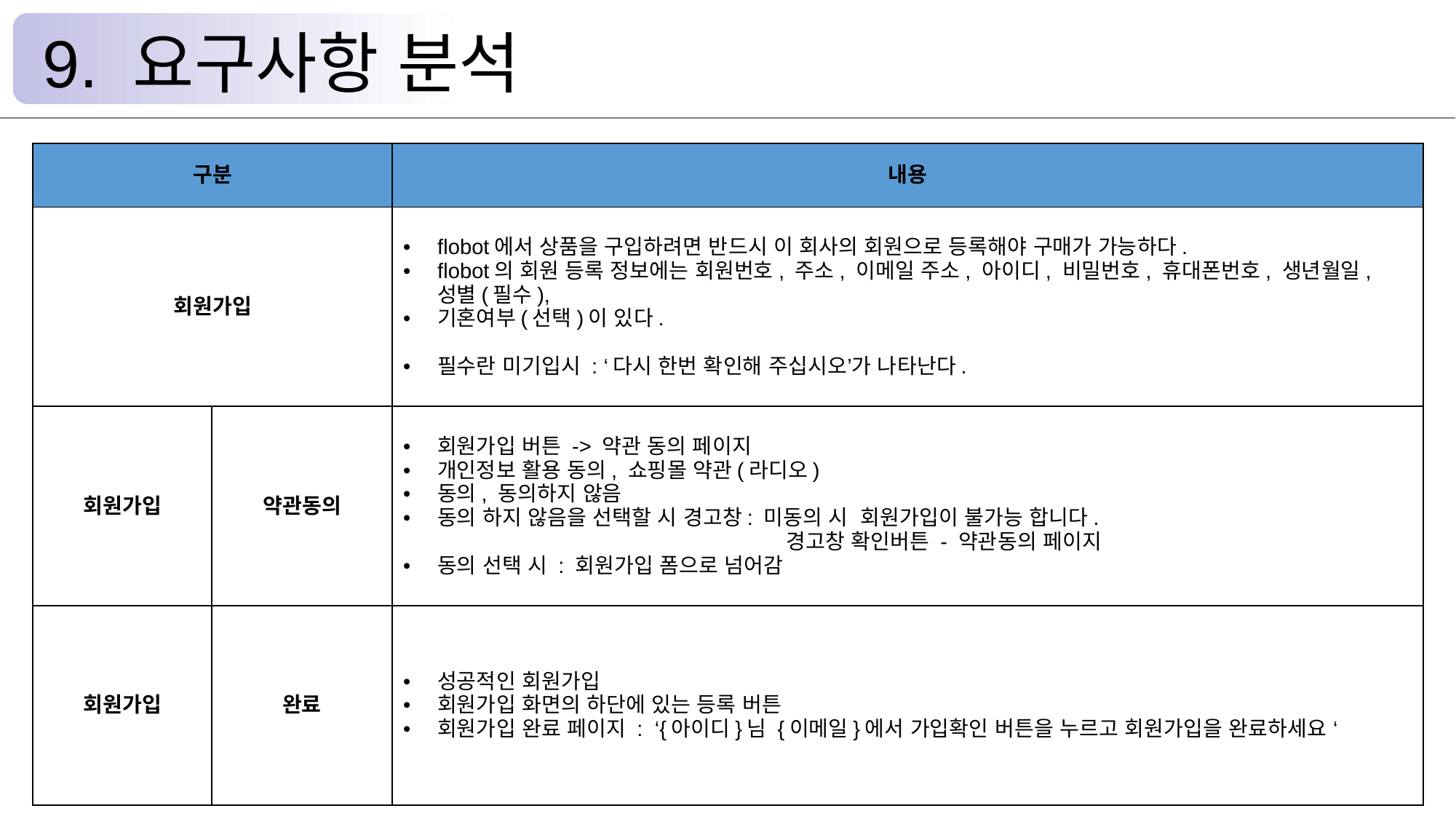

9. 요구사항 분석

| 구분 |  | 내용 |
| --- | --- | --- |
| 회원가입 |  | flobot에서 상품을 구입하려면 반드시 이 회사의 회원으로 등록해야 구매가 가능하다. flobot의 회원 등록 정보에는 회원번호, 주소, 이메일 주소, 아이디, 비밀번호, 휴대폰번호, 생년월일, 성별(필수), 기혼여부(선택)이 있다. 필수란 미기입시 : ‘다시 한번 확인해 주십시오’가 나타난다. |
| 회원가입 | 약관동의 | 회원가입 버튼 -> 약관 동의 페이지 개인정보 활용 동의, 쇼핑몰 약관(라디오) 동의, 동의하지 않음 동의 하지 않음을 선택할 시 경고창: 미동의 시 회원가입이 불가능 합니다. 경고창 확인버튼 - 약관동의 페이지 동의 선택 시 : 회원가입 폼으로 넘어감 |
| 회원가입 | 완료 | 성공적인 회원가입 회원가입 화면의 하단에 있는 등록 버튼 회원가입 완료 페이지 : ‘{아이디}님 {이메일}에서 가입확인 버튼을 누르고 회원가입을 완료하세요 ‘ |